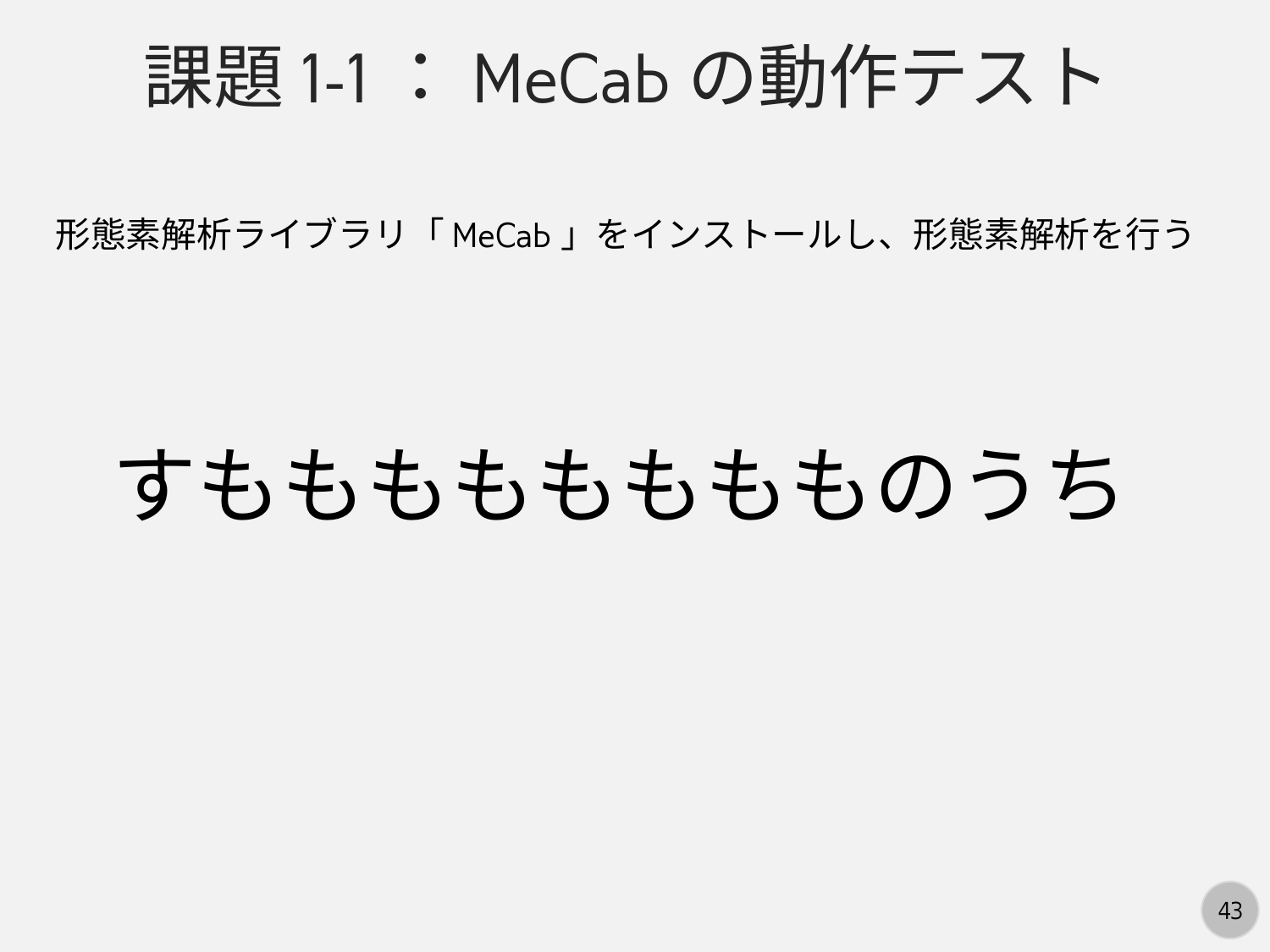

課題1-1：MeCabの動作テスト
形態素解析ライブラリ「MeCab」をインストールし、形態素解析を行う
すもももももももものうち